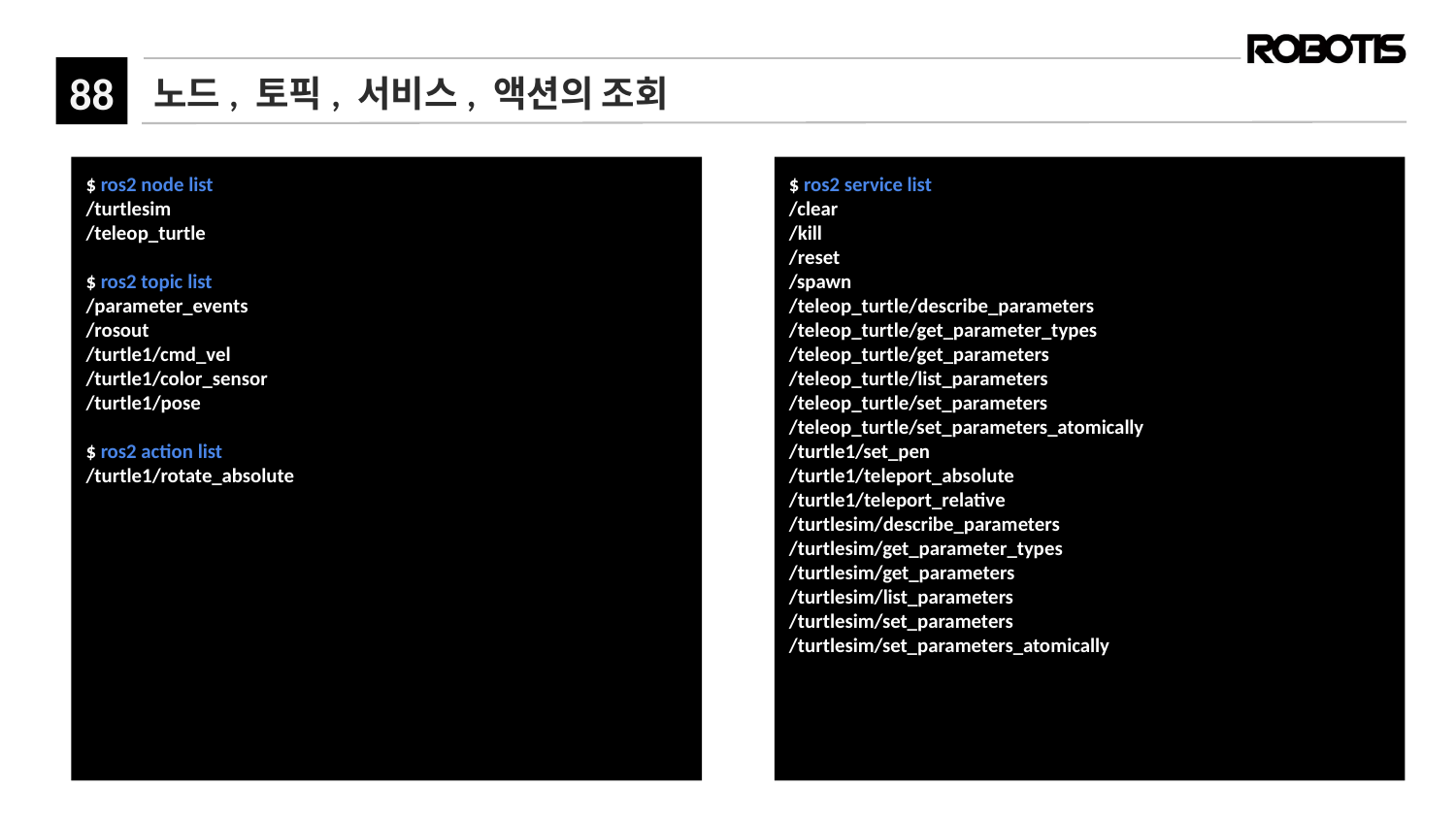

# 노드, 토픽, 서비스, 액션의 조회
$ ros2 node list
/turtlesim
/teleop_turtle

$ ros2 topic list
/parameter_events
/rosout
/turtle1/cmd_vel
/turtle1/color_sensor
/turtle1/pose

$ ros2 action list
/turtle1/rotate_absolute

$ ros2 service list
/clear
/kill
/reset
/spawn
/teleop_turtle/describe_parameters
/teleop_turtle/get_parameter_types
/teleop_turtle/get_parameters
/teleop_turtle/list_parameters
/teleop_turtle/set_parameters
/teleop_turtle/set_parameters_atomically
/turtle1/set_pen
/turtle1/teleport_absolute
/turtle1/teleport_relative
/turtlesim/describe_parameters
/turtlesim/get_parameter_types
/turtlesim/get_parameters
/turtlesim/list_parameters
/turtlesim/set_parameters
/turtlesim/set_parameters_atomically